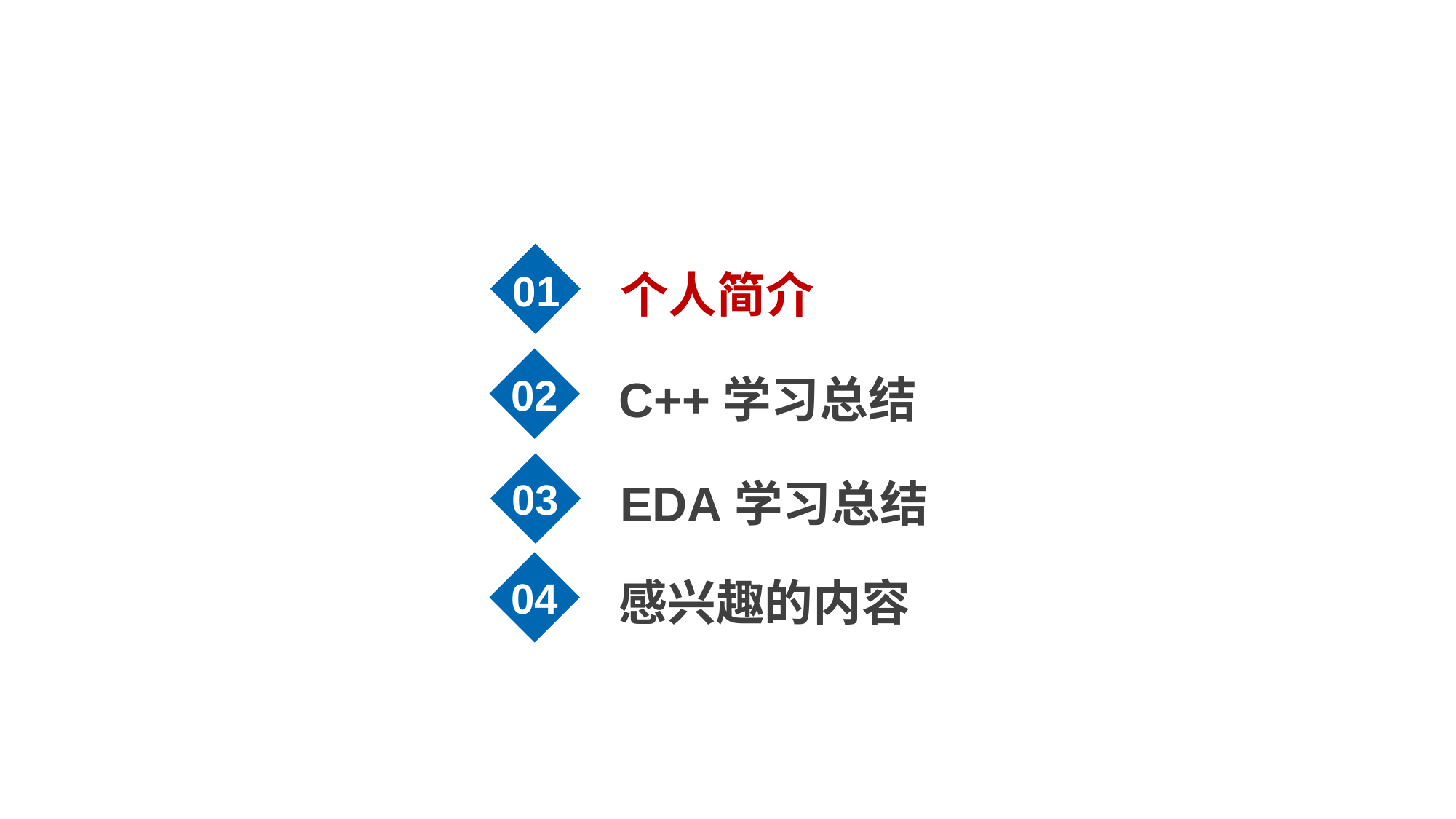

01
个人简介

02
C++学习总结

03
EDA学习总结

04
感兴趣的内容